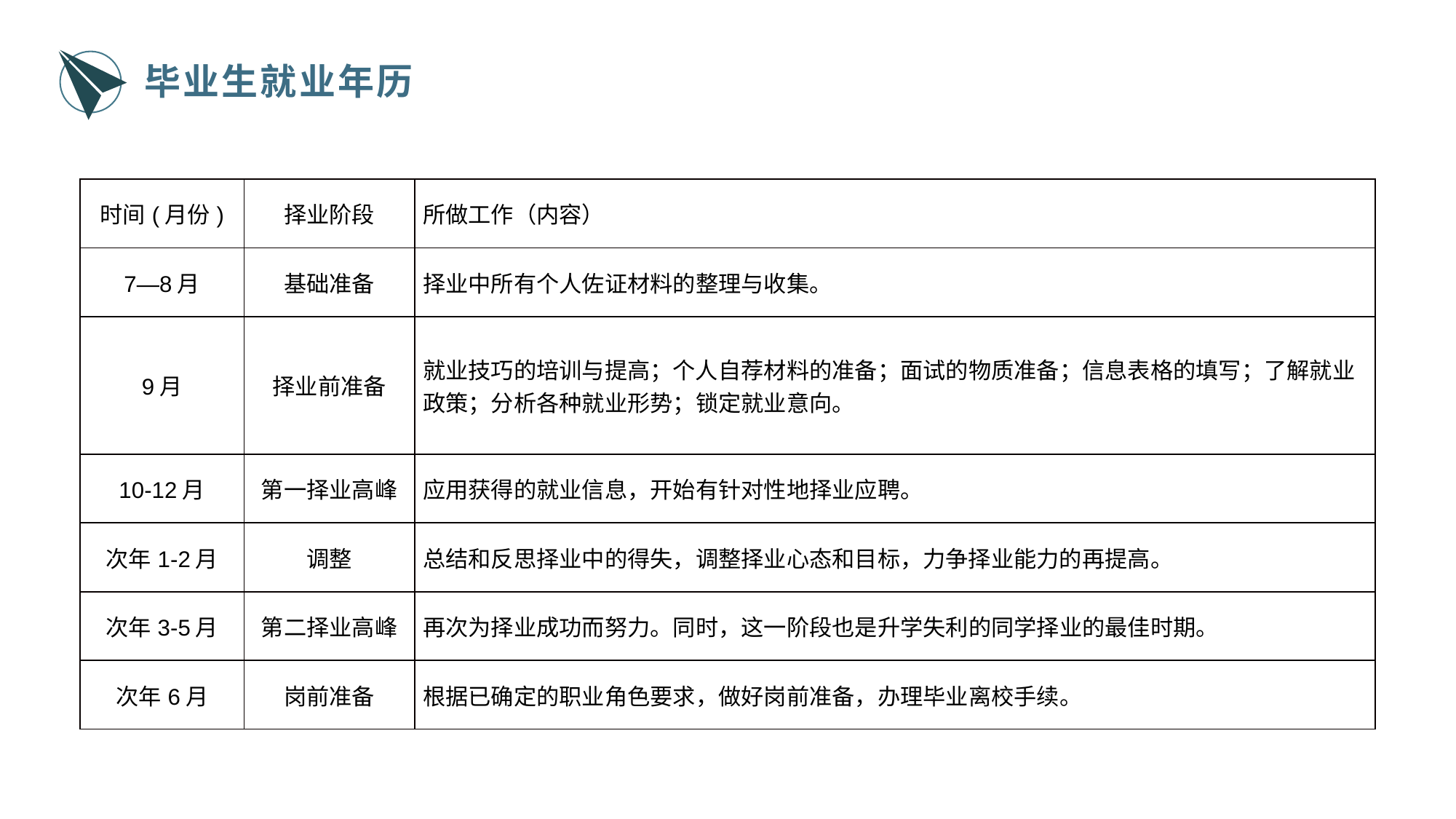

毕业生就业年历
| 时间(月份) | 择业阶段 | 所做工作（内容） |
| --- | --- | --- |
| 7—8月 | 基础准备 | 择业中所有个人佐证材料的整理与收集。 |
| 9月 | 择业前准备 | 就业技巧的培训与提高；个人自荐材料的准备；面试的物质准备；信息表格的填写；了解就业政策；分析各种就业形势；锁定就业意向。 |
| 10-12月 | 第一择业高峰 | 应用获得的就业信息，开始有针对性地择业应聘。 |
| 次年1-2月 | 调整 | 总结和反思择业中的得失，调整择业心态和目标，力争择业能力的再提高。 |
| 次年3-5月 | 第二择业高峰 | 再次为择业成功而努力。同时，这一阶段也是升学失利的同学择业的最佳时期。 |
| 次年6月 | 岗前准备 | 根据已确定的职业角色要求，做好岗前准备，办理毕业离校手续。 |